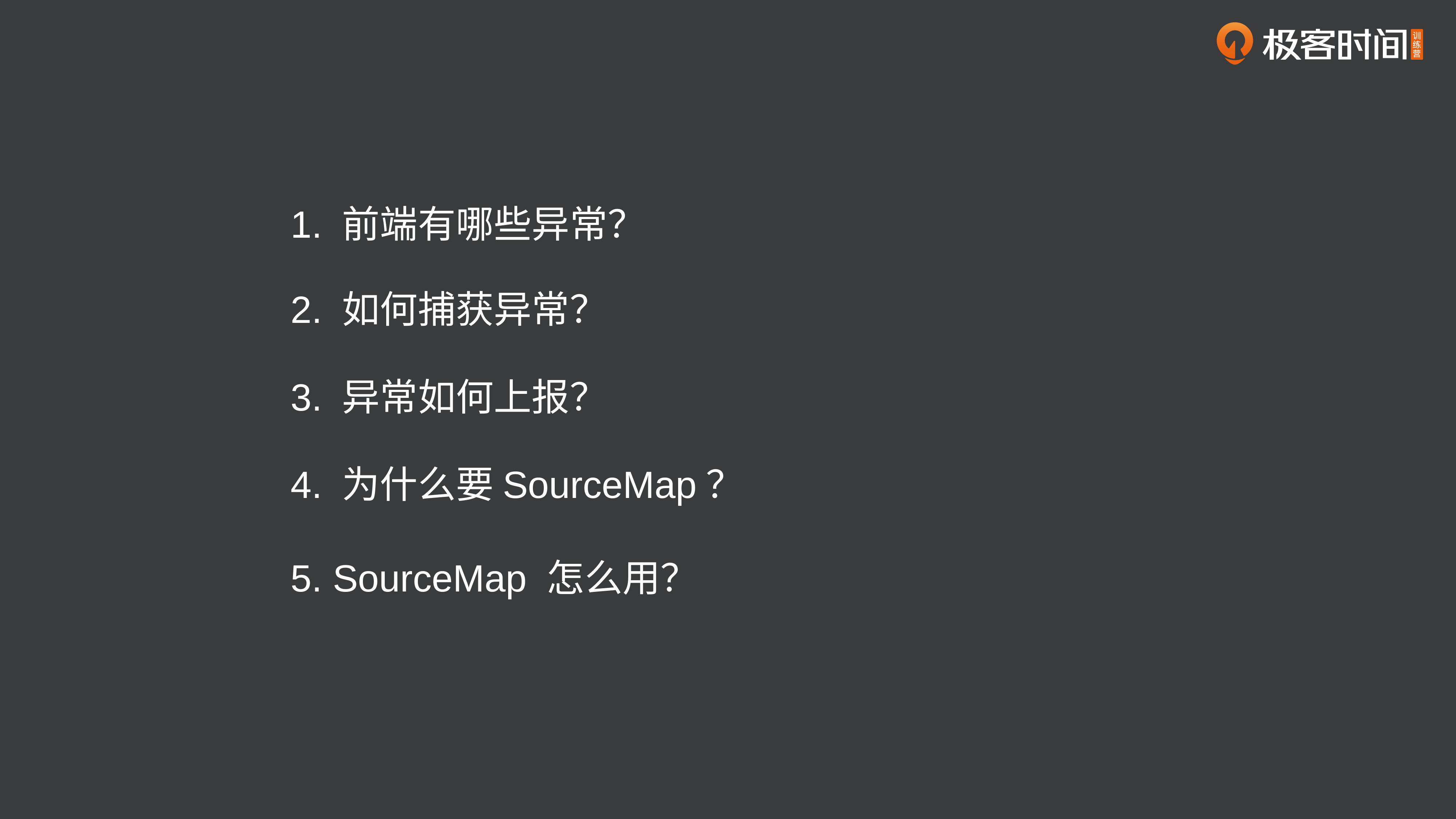

1. 前端有哪些异常？
2. 如何捕获异常？
3. 异常如何上报？
4. 为什么要SourceMap？
5. SourceMap 怎么用？